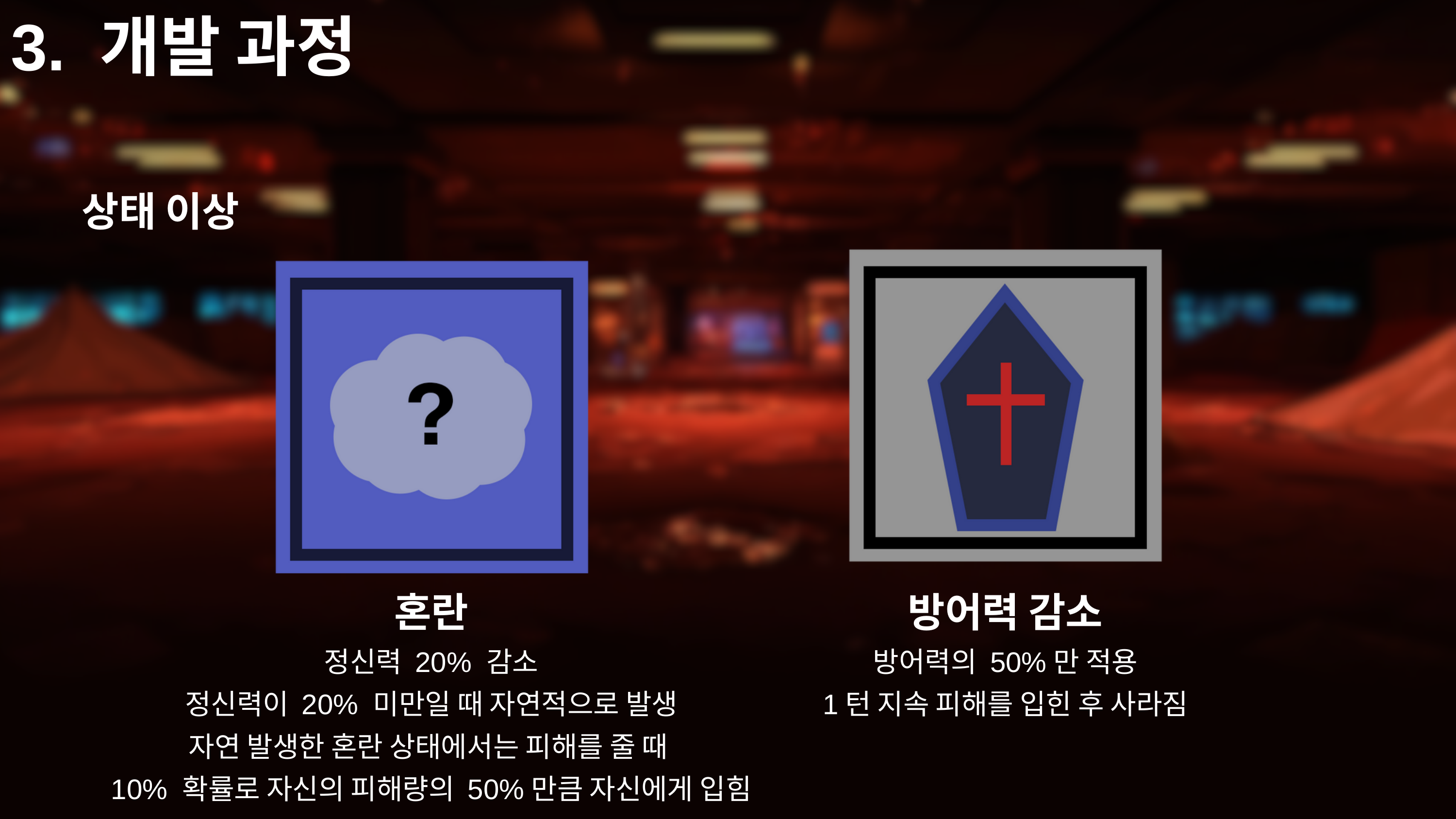

3. 개발 과정
상태 이상

혼란
정신력 20% 감소
정신력이 20% 미만일 때 자연적으로 발생
자연 발생한 혼란 상태에서는 피해를 줄 때
10% 확률로 자신의 피해량의 50%만큼 자신에게 입힘
방어력 감소
방어력의 50%만 적용
1턴 지속 피해를 입힌 후 사라짐